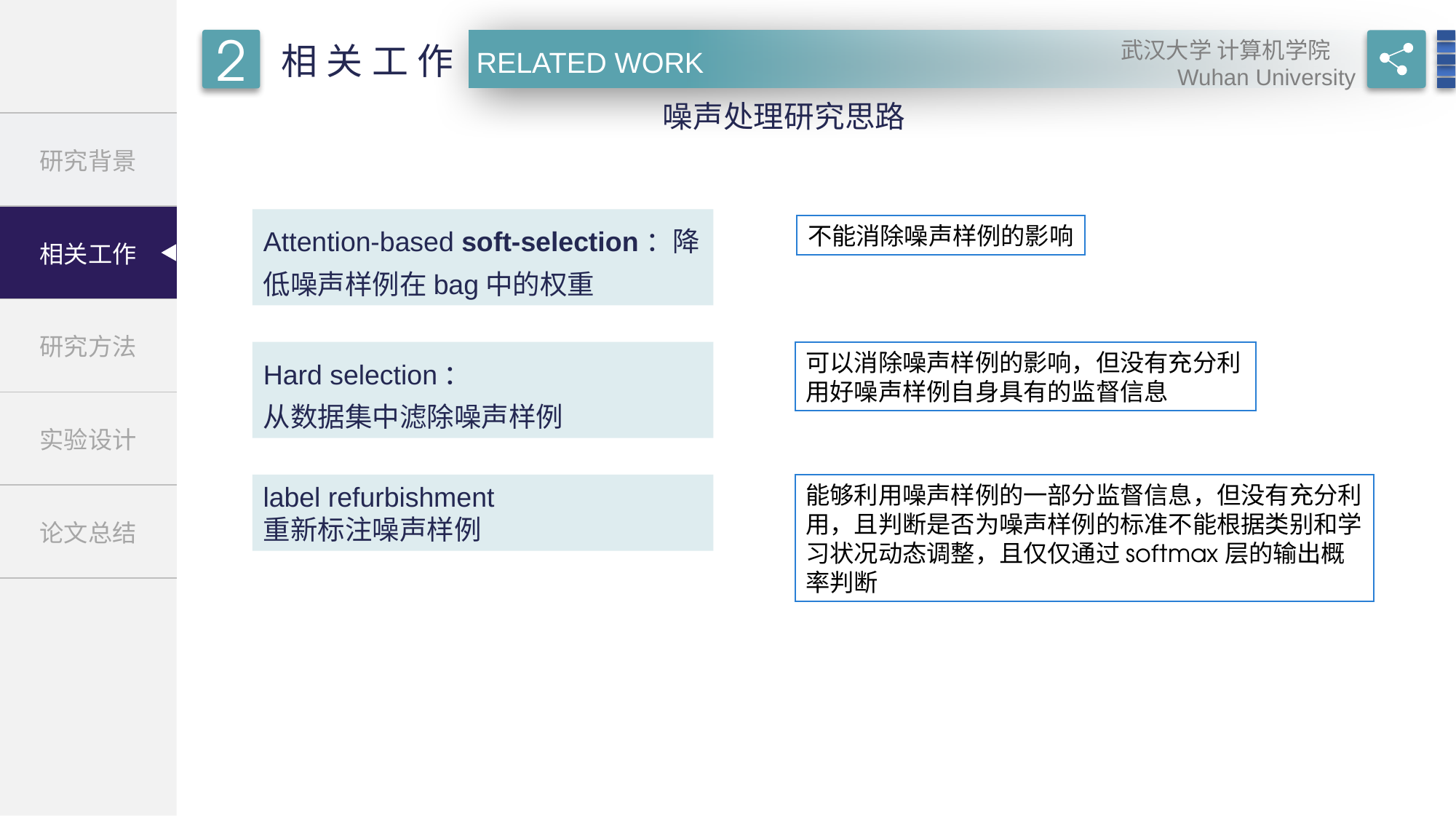

噪声处理研究思路
Attention-based soft-selection：降低噪声样例在bag中的权重
不能消除噪声样例的影响
Hard selection：
从数据集中滤除噪声样例
可以消除噪声样例的影响，但没有充分利用好噪声样例自身具有的监督信息
label refurbishment
重新标注噪声样例
能够利用噪声样例的一部分监督信息，但没有充分利用，且判断是否为噪声样例的标准不能根据类别和学习状况动态调整，且仅仅通过softmax层的输出概率判断